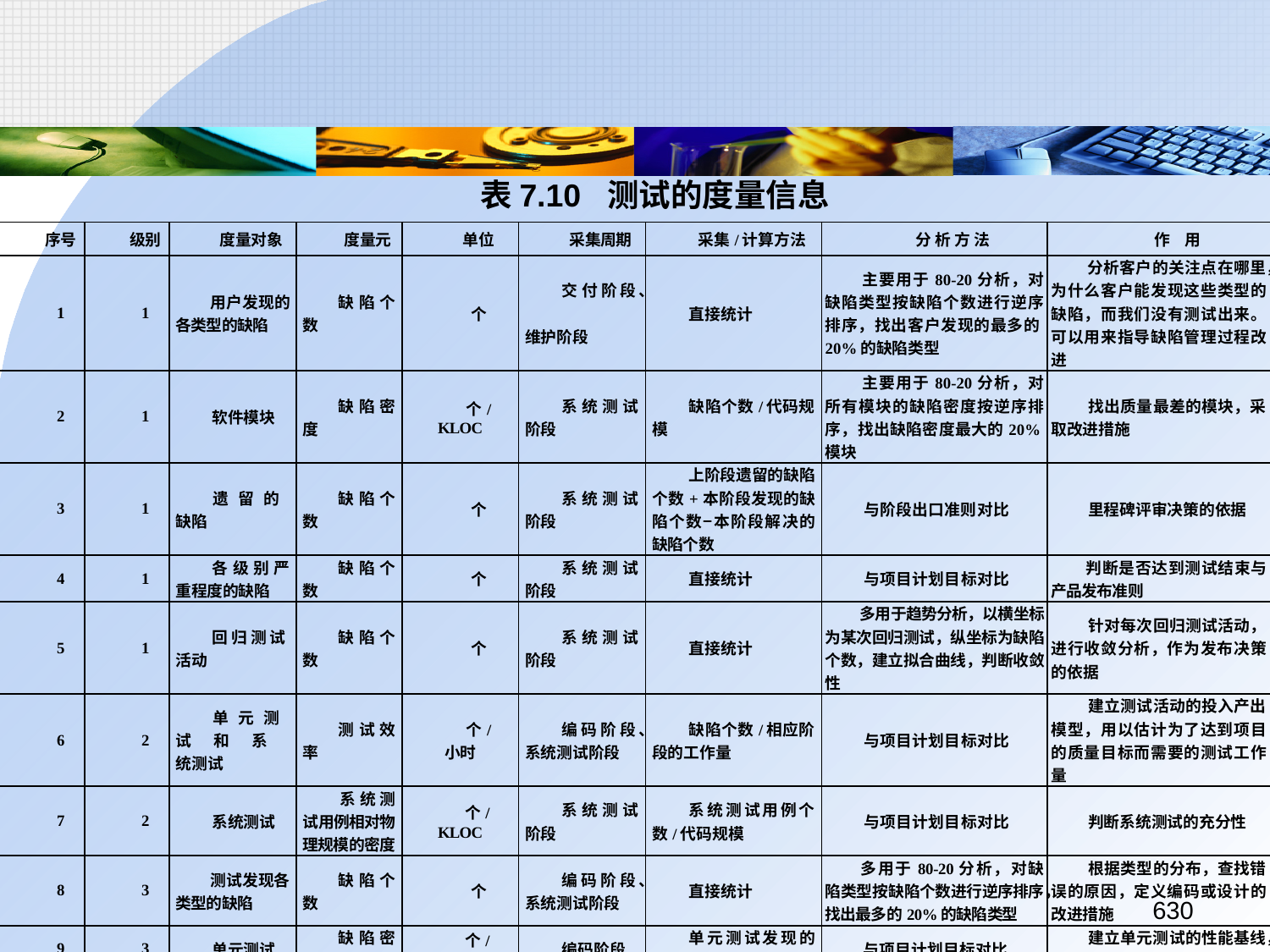

表7.10	测试的度量信息
| 序号 | 级别 | 度量对象 | 度量元 | 单位 | 采集周期 | 采集/计算方法 | 分 析 方 法 | 作 用 |
| --- | --- | --- | --- | --- | --- | --- | --- | --- |
| 1 | 1 | 用户发现的各类型的缺陷 | 缺陷个数 | 个 | 交付阶段、 维护阶段 | 直接统计 | 主要用于80-20分析，对缺陷类型按缺陷个数进行逆序排序，找出客户发现的最多的20%的缺陷类型 | 分析客户的关注点在哪里，为什么客户能发现这些类型的缺陷，而我们没有测试出来。可以用来指导缺陷管理过程改进 |
| 2 | 1 | 软件模块 | 缺陷密度 | 个/ KLOC | 系统测试阶段 | 缺陷个数/代码规模 | 主要用于80-20分析，对所有模块的缺陷密度按逆序排序，找出缺陷密度最大的20%模块 | 找出质量最差的模块，采取改进措施 |
| 3 | 1 | 遗留的 缺陷 | 缺陷个数 | 个 | 系统测试阶段 | 上阶段遗留的缺陷个数+本阶段发现的缺陷个数−本阶段解决的缺陷个数 | 与阶段出口准则对比 | 里程碑评审决策的依据 |
| 4 | 1 | 各级别严重程度的缺陷 | 缺陷个数 | 个 | 系统测试阶段 | 直接统计 | 与项目计划目标对比 | 判断是否达到测试结束与产品发布准则 |
| 5 | 1 | 回归测试 活动 | 缺陷个数 | 个 | 系统测试阶段 | 直接统计 | 多用于趋势分析，以横坐标为某次回归测试，纵坐标为缺陷个数，建立拟合曲线，判断收敛性 | 针对每次回归测试活动，进行收敛分析，作为发布决策的依据 |
| 6 | 2 | 单元测 试和系 统测试 | 测试效率 | 个/ 小时 | 编码阶段、系统测试阶段 | 缺陷个数/相应阶段的工作量 | 与项目计划目标对比 | 建立测试活动的投入产出模型，用以估计为了达到项目的质量目标而需要的测试工作量 |
| 7 | 2 | 系统测试 | 系统测试用例相对物理规模的密度 | 个/ KLOC | 系统测试阶段 | 系统测试用例个数/代码规模 | 与项目计划目标对比 | 判断系统测试的充分性 |
| 8 | 3 | 测试发现各类型的缺陷 | 缺陷个数 | 个 | 编码阶段、系统测试阶段 | 直接统计 | 多用于80-20分析，对缺陷类型按缺陷个数进行逆序排序，找出最多的20%的缺陷类型 | 根据类型的分布，查找错误的原因，定义编码或设计的改进措施 |
| 9 | 3 | 单元测试 | 缺陷密度 | 个/ KLOC | 编码阶段 | 单元测试发现的缺陷个数/代码规模 | 与项目计划目标对比 | 建立单元测试的性能基线，用以制定项目的质量目标 |
| 10 | 3 | 系统测试 | 测试用例有效性 | % | 系统测试阶段 | 依据测试用例发现的缺陷个数/所有的缺陷个数 | 与项目计划目标对比 | 评价测试用例的有效性，判断是否需要提高测试用例的设计技术 |
630